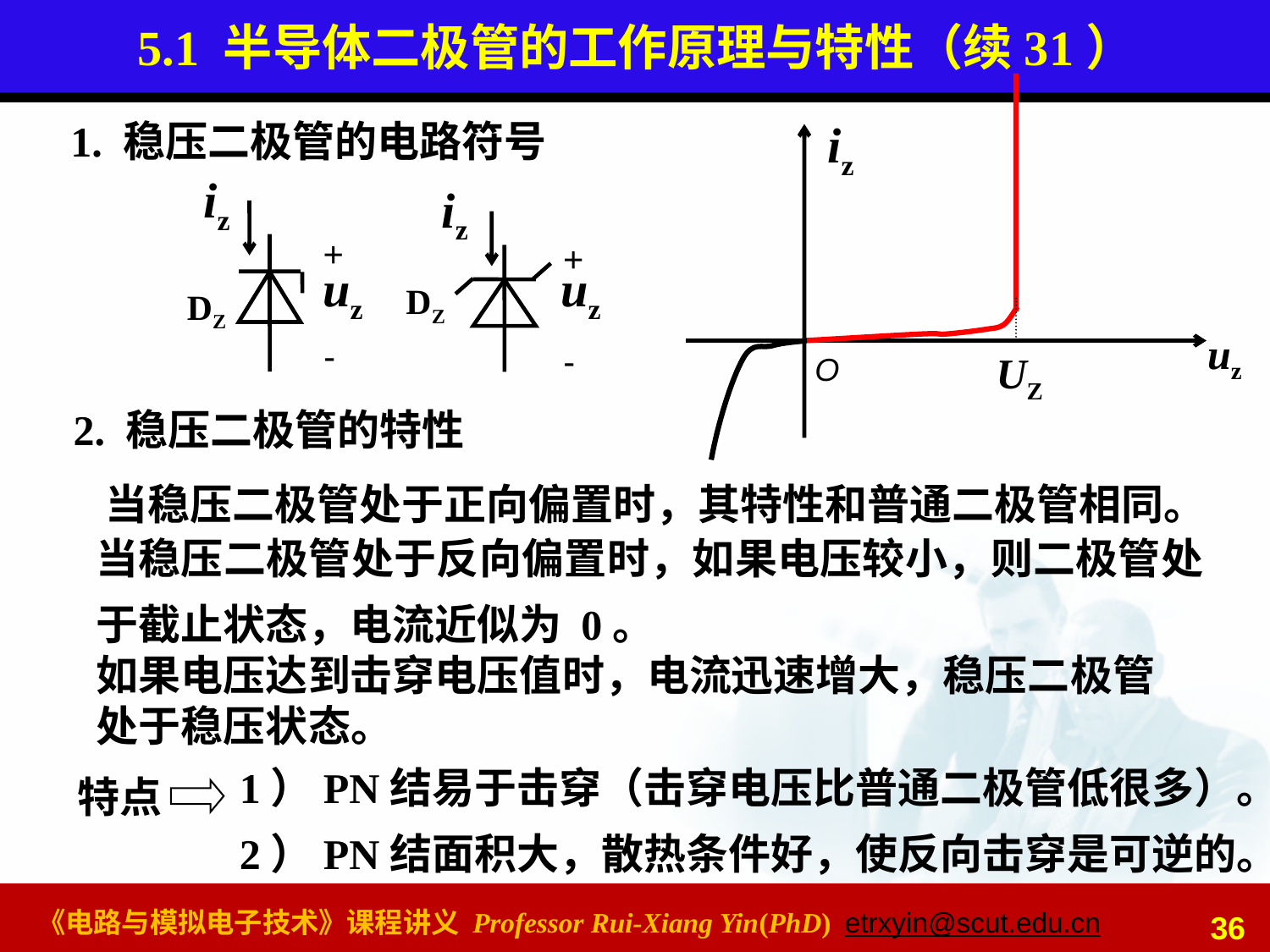

# 5.1 半导体二极管的工作原理与特性（续31）

iz

uz

O
1. 稳压二极管的电路符号
iz

+

uz
DZ
-

iz

+

uz
DZ
-

UZ

2. 稳压二极管的特性
当稳压二极管处于正向偏置时，其特性和普通二极管相同。
当稳压二极管处于反向偏置时，如果电压较小，则二极管处于截止状态，电流近似为 0。
如果电压达到击穿电压值时，电流迅速增大，稳压二极管处于稳压状态。
1）PN结易于击穿（击穿电压比普通二极管低很多）。
2）PN结面积大，散热条件好，使反向击穿是可逆的。
特点

36